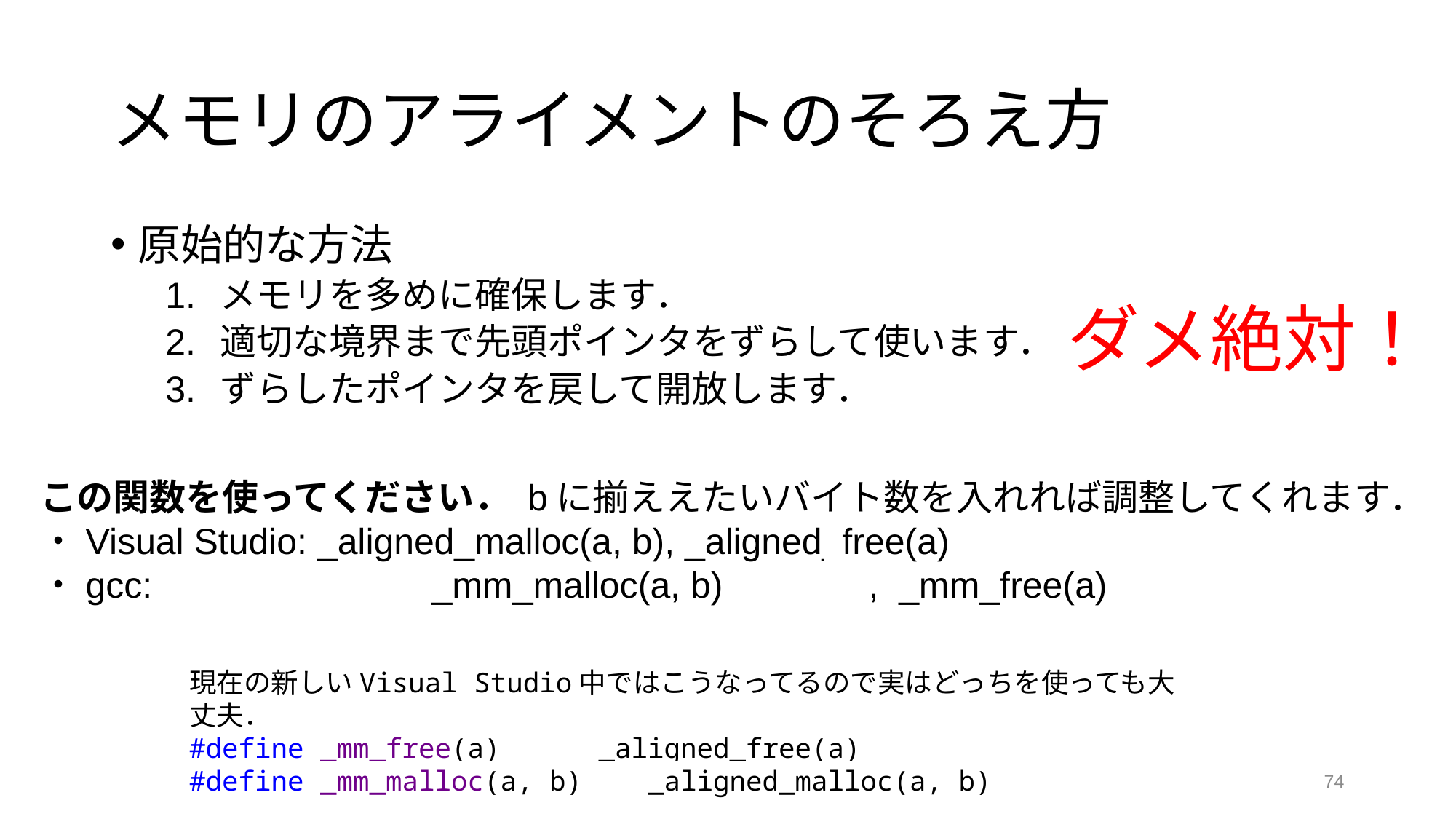

# メモリのアライメントのそろえ方
原始的な方法
メモリを多めに確保します．
適切な境界まで先頭ポインタをずらして使います．
ずらしたポインタを戻して開放します．

ダメ絶対！
この関数を使ってください． bに揃ええたいバイト数を入れれば調整してくれます．
・Visual Studio: _aligned_malloc(a, b), _aligned_free(a)
・gcc:		 　_mm_malloc(a, b)	 　,  _mm_free(a)

現在の新しいVisual Studio中ではこうなってるので実はどっちを使っても大丈夫．
#define _mm_free(a)      _aligned_free(a)
#define _mm_malloc(a, b)    _aligned_malloc(a, b)
74